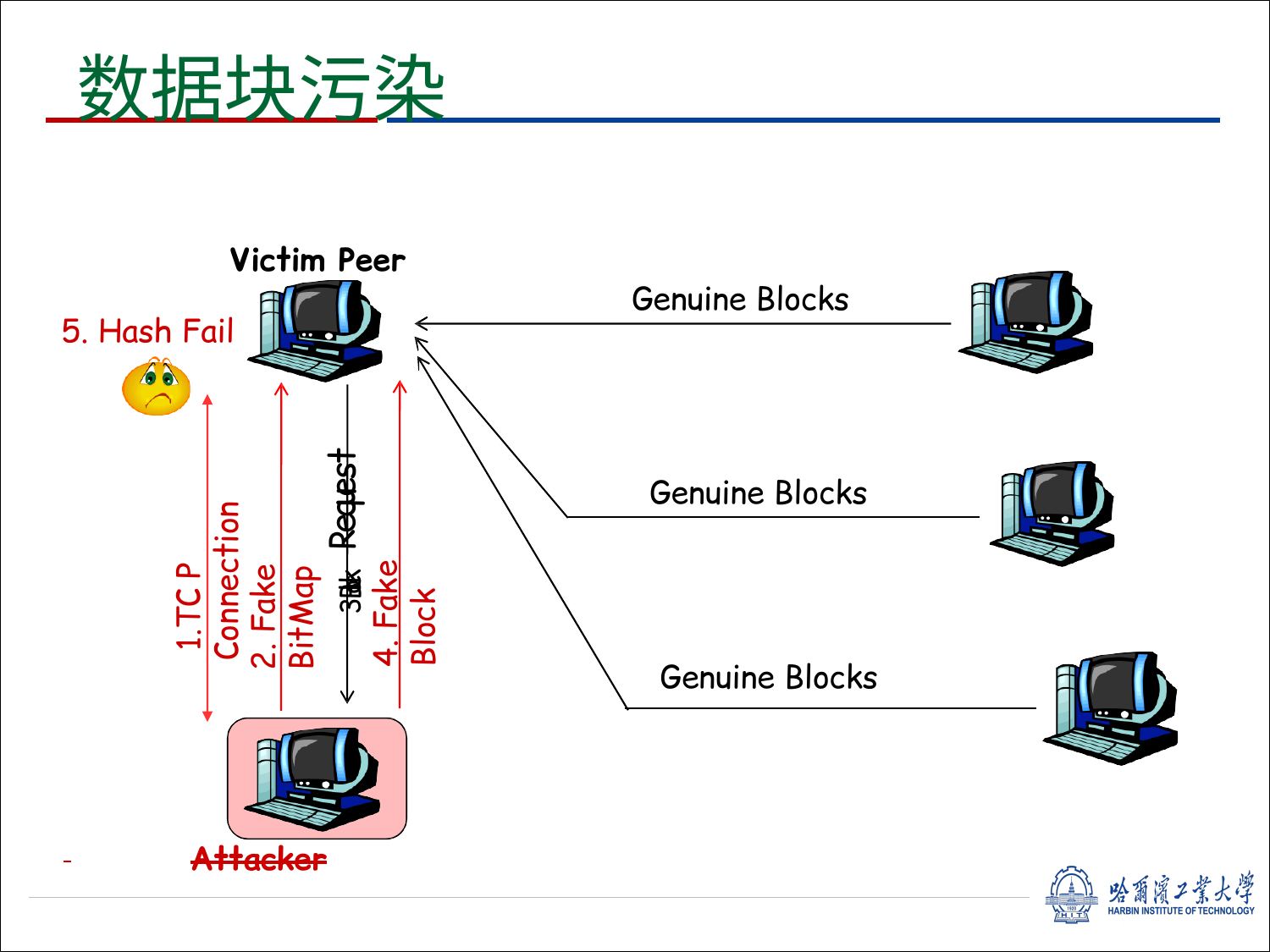

# 数据块污染
Victim Peer
5. Hash Fail

Genuine Blocks

3    B l o c k  R  e   q ue    s    t

 1.TC P  Connection
2. Fake BitMap

4. Fake Block
Genuine Blocks

Genuine Blocks

 	Attacker